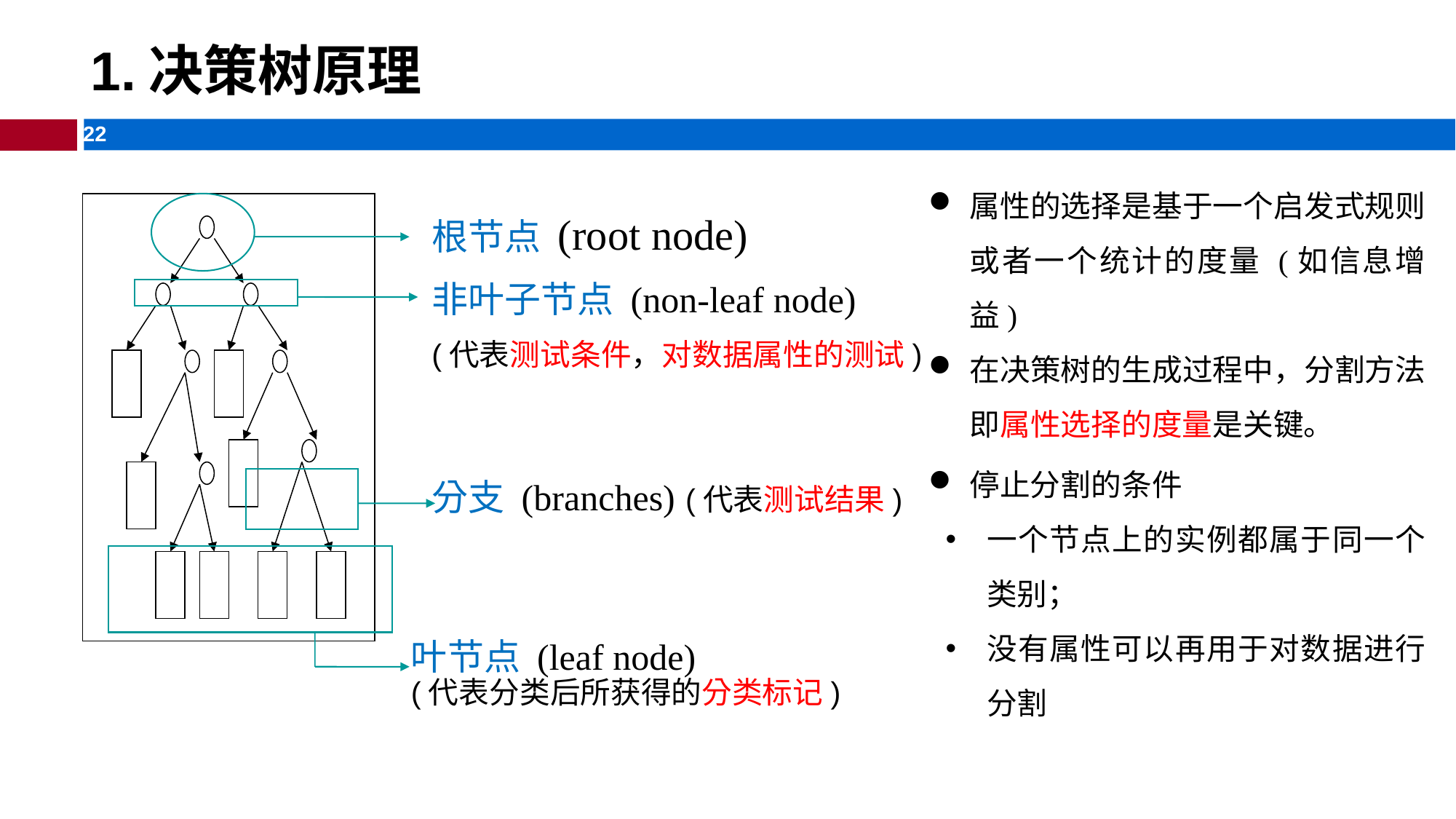

# 1.决策树原理
属性的选择是基于一个启发式规则或者一个统计的度量 (如信息增益)
在决策树的生成过程中，分割方法即属性选择的度量是关键。
停止分割的条件
一个节点上的实例都属于同一个类别；
没有属性可以再用于对数据进行分割

根节点 (root node)

非叶子节点 (non-leaf node)
(代表测试条件，对数据属性的测试)

分支 (branches) (代表测试结果)

叶节点 (leaf node)
(代表分类后所获得的分类标记)